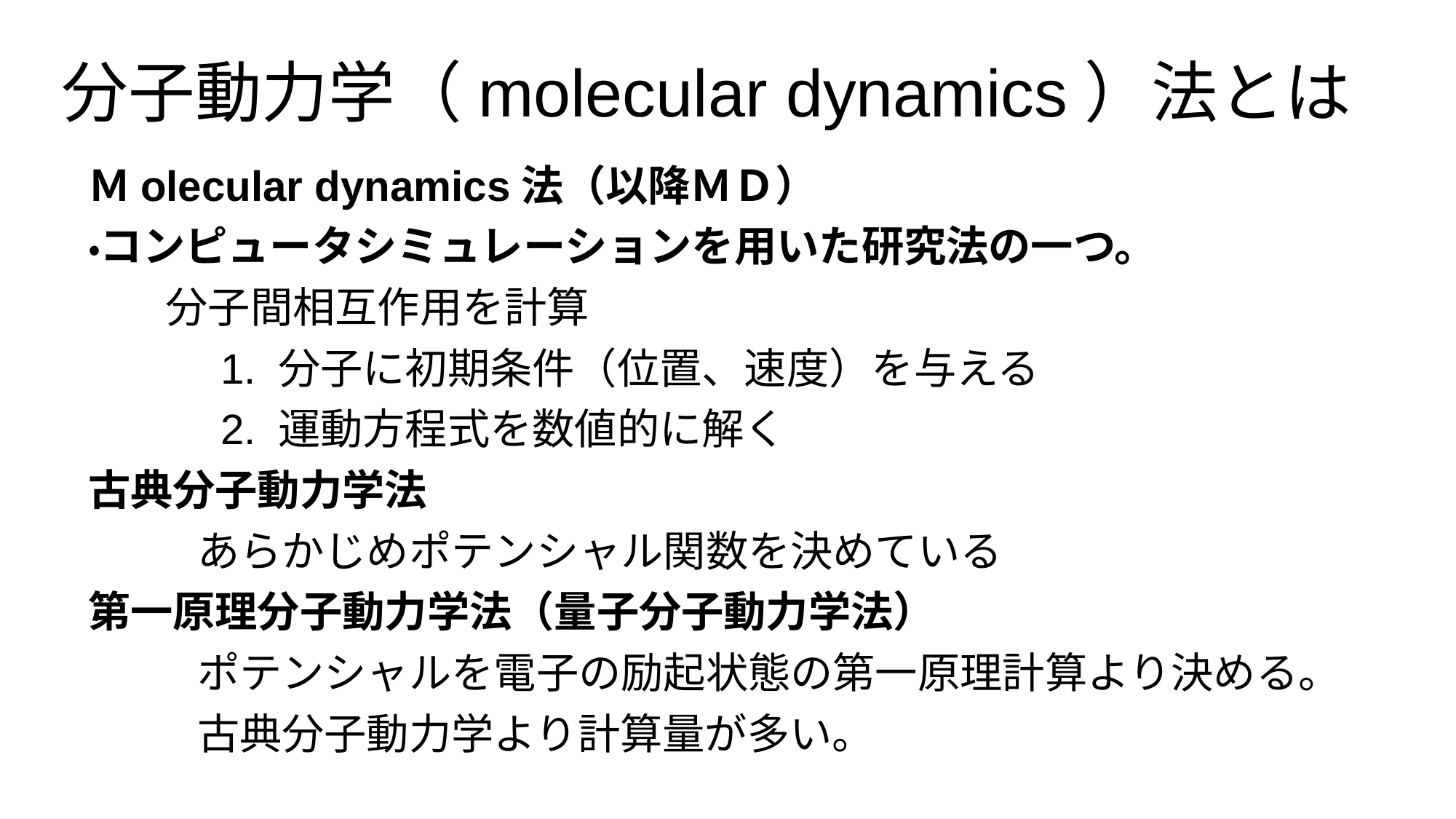

# 分子動力学（molecular dynamics）法とは
Ｍolecular dynamics法（以降ＭＤ）
・コンピュータシミュレーションを用いた研究法の一つ。
       分子間相互作用を計算
	  1. 分子に初期条件（位置、速度）を与える
	  2. 運動方程式を数値的に解く
古典分子動力学法
	あらかじめポテンシャル関数を決めている
第一原理分子動力学法（量子分子動力学法）
	ポテンシャルを電子の励起状態の第一原理計算より決める。
	古典分子動力学より計算量が多い。